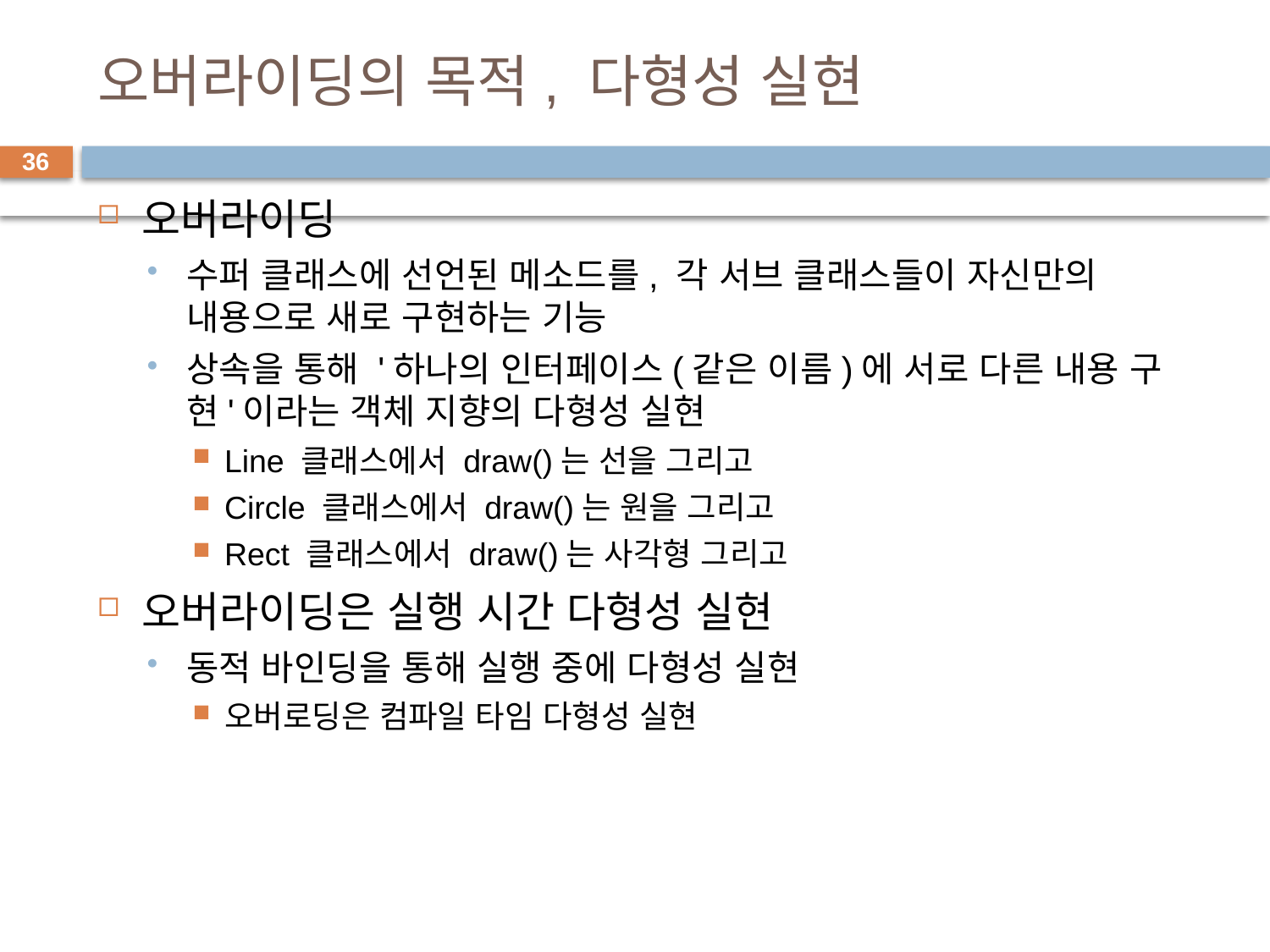

# 오버라이딩의 목적, 다형성 실현
36
오버라이딩
수퍼 클래스에 선언된 메소드를, 각 서브 클래스들이 자신만의 내용으로 새로 구현하는 기능
상속을 통해 '하나의 인터페이스(같은 이름)에 서로 다른 내용 구현'이라는 객체 지향의 다형성 실현
Line 클래스에서 draw()는 선을 그리고
Circle 클래스에서 draw()는 원을 그리고
Rect 클래스에서 draw()는 사각형 그리고
오버라이딩은 실행 시간 다형성 실현
동적 바인딩을 통해 실행 중에 다형성 실현
오버로딩은 컴파일 타임 다형성 실현